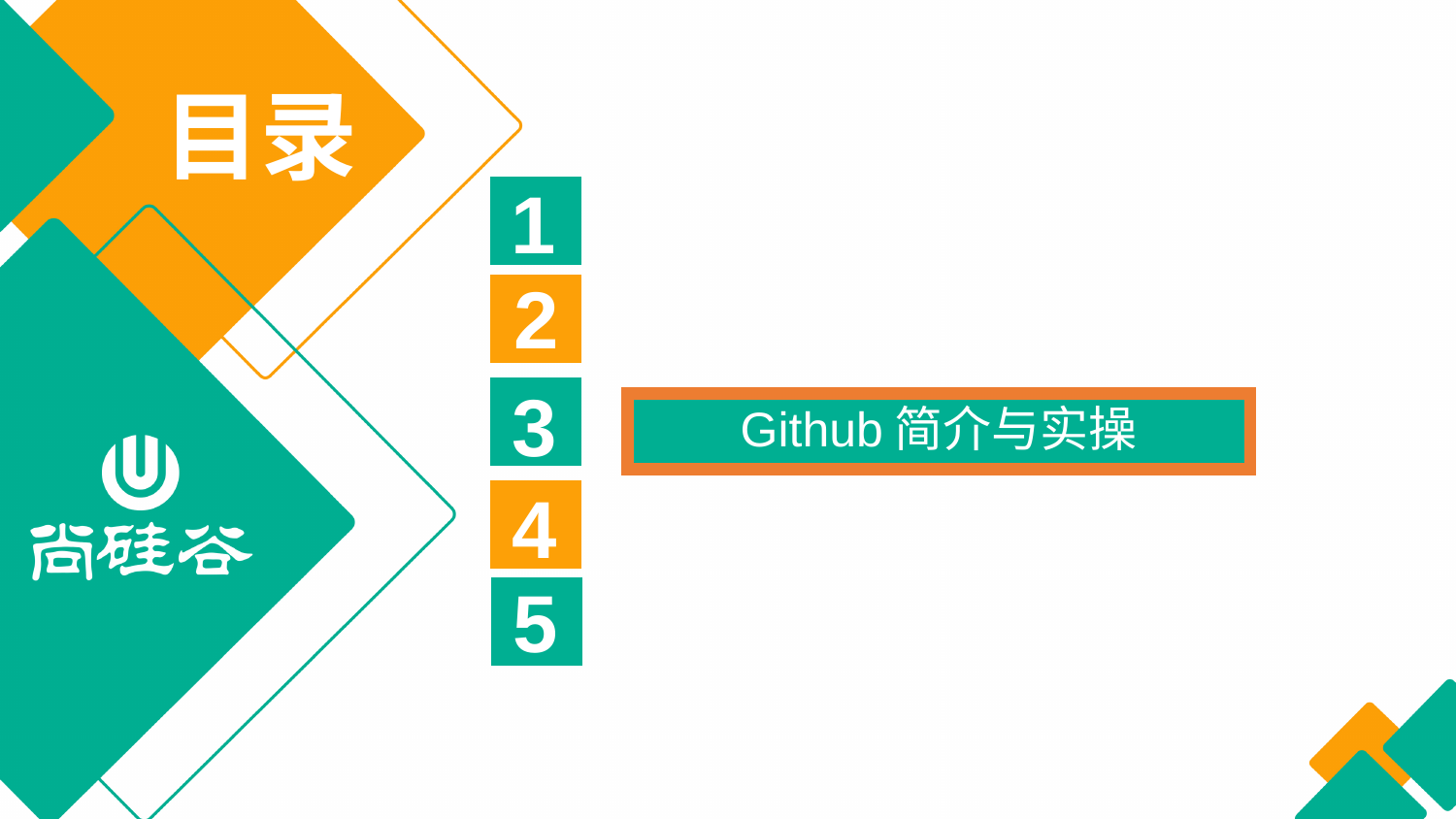

目录
1

2

3

Github简介与实操

4

5